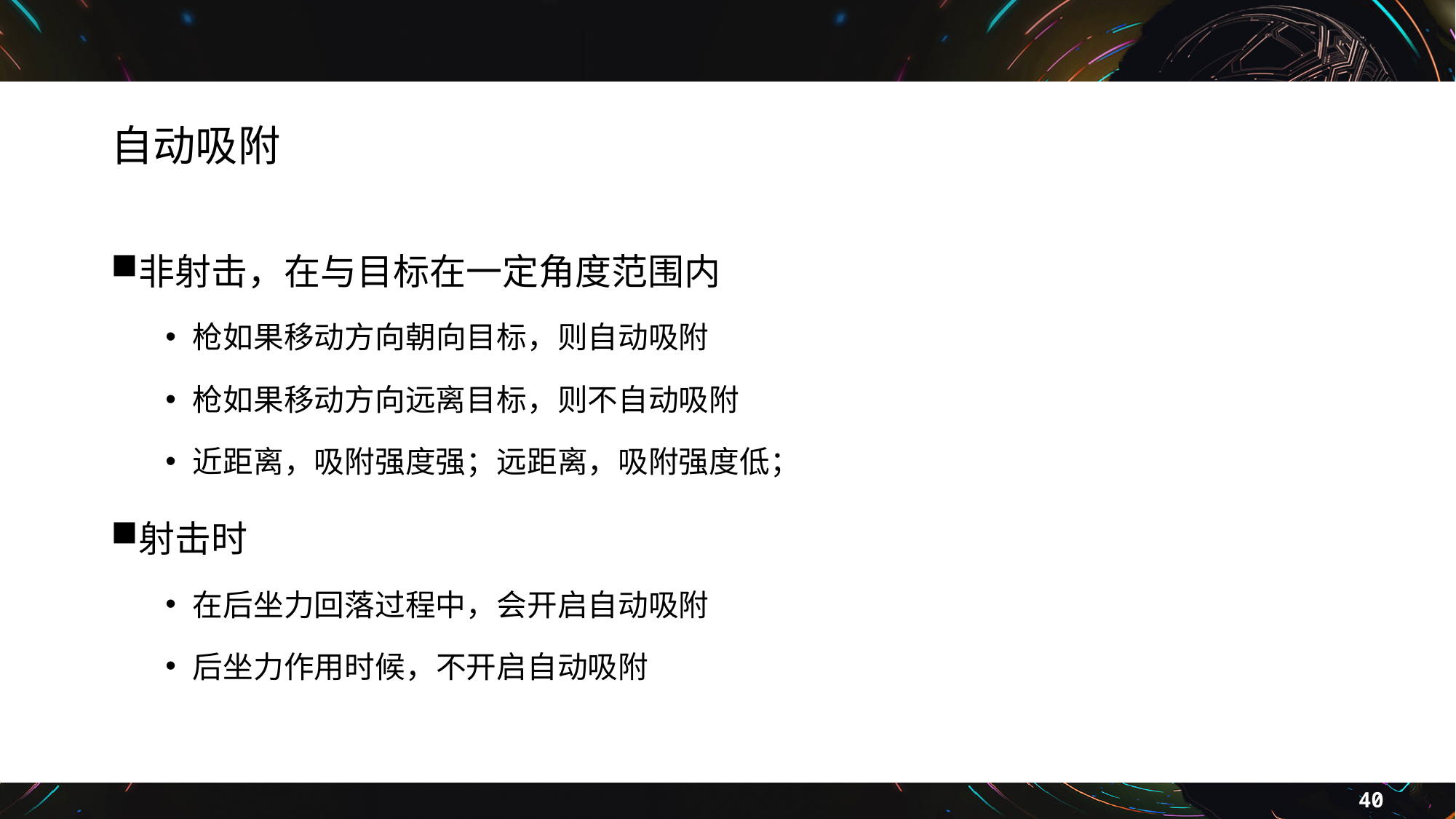

# 自动吸附
非射击，在与目标在一定角度范围内
枪如果移动方向朝向目标，则自动吸附
枪如果移动方向远离目标，则不自动吸附
近距离，吸附强度强；远距离，吸附强度低；
射击时
在后坐力回落过程中，会开启自动吸附
后坐力作用时候，不开启自动吸附

40